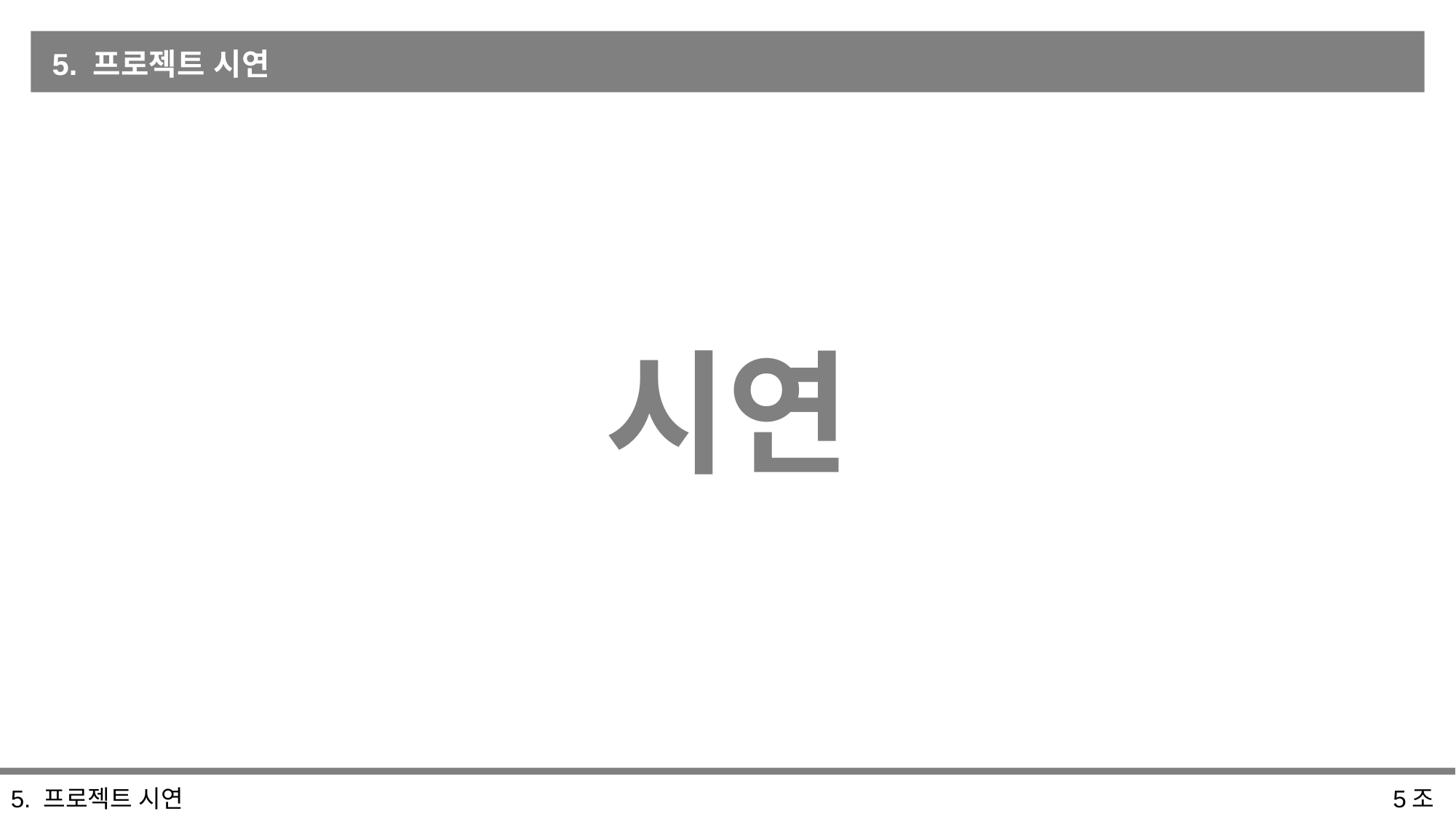

5. 프로젝트 시연
시연

5. 프로젝트 시연
5조